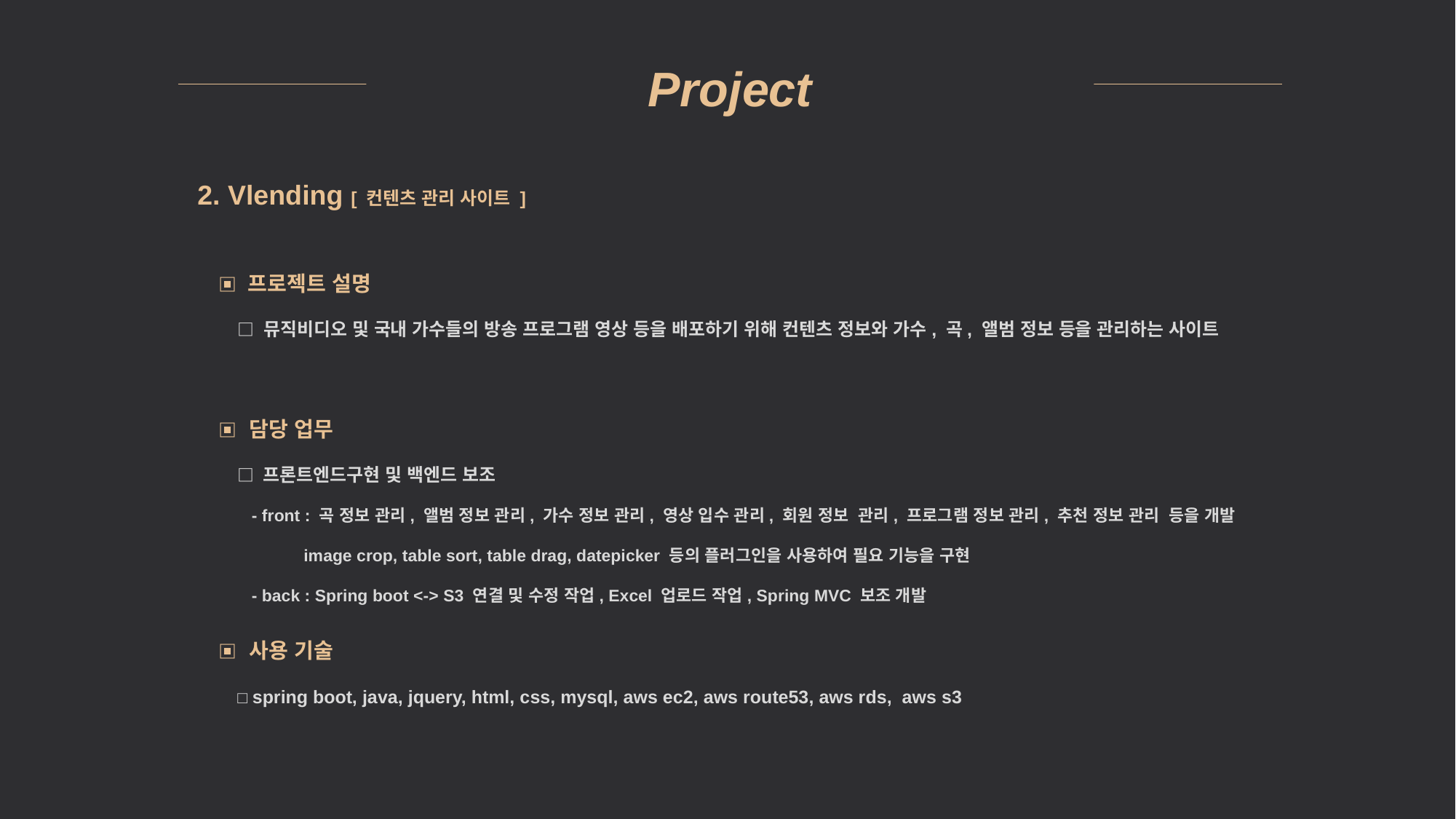

Project
2. Vlending [ 컨텐츠 관리 사이트 ]
▣ 프로젝트 설명
    □ 뮤직비디오 및 국내 가수들의 방송 프로그램 영상 등을 배포하기 위해 컨텐츠 정보와 가수, 곡, 앨범 정보 등을 관리하는 사이트

▣ 담당 업무
    □ 프론트엔드구현 및 백엔드 보조
       - front : 곡 정보 관리, 앨범 정보 관리, 가수 정보 관리, 영상 입수 관리, 회원 정보  관리, 프로그램 정보 관리, 추천 정보 관리  등을 개발
                  image crop, table sort, table drag, datepicker 등의 플러그인을 사용하여 필요 기능을 구현
       - back : Spring boot <-> S3 연결 및 수정 작업, Excel 업로드 작업, Spring MVC 보조 개발
▣ 사용 기술
    □ spring boot, java, jquery, html, css, mysql, aws ec2, aws route53, aws rds,  aws s3